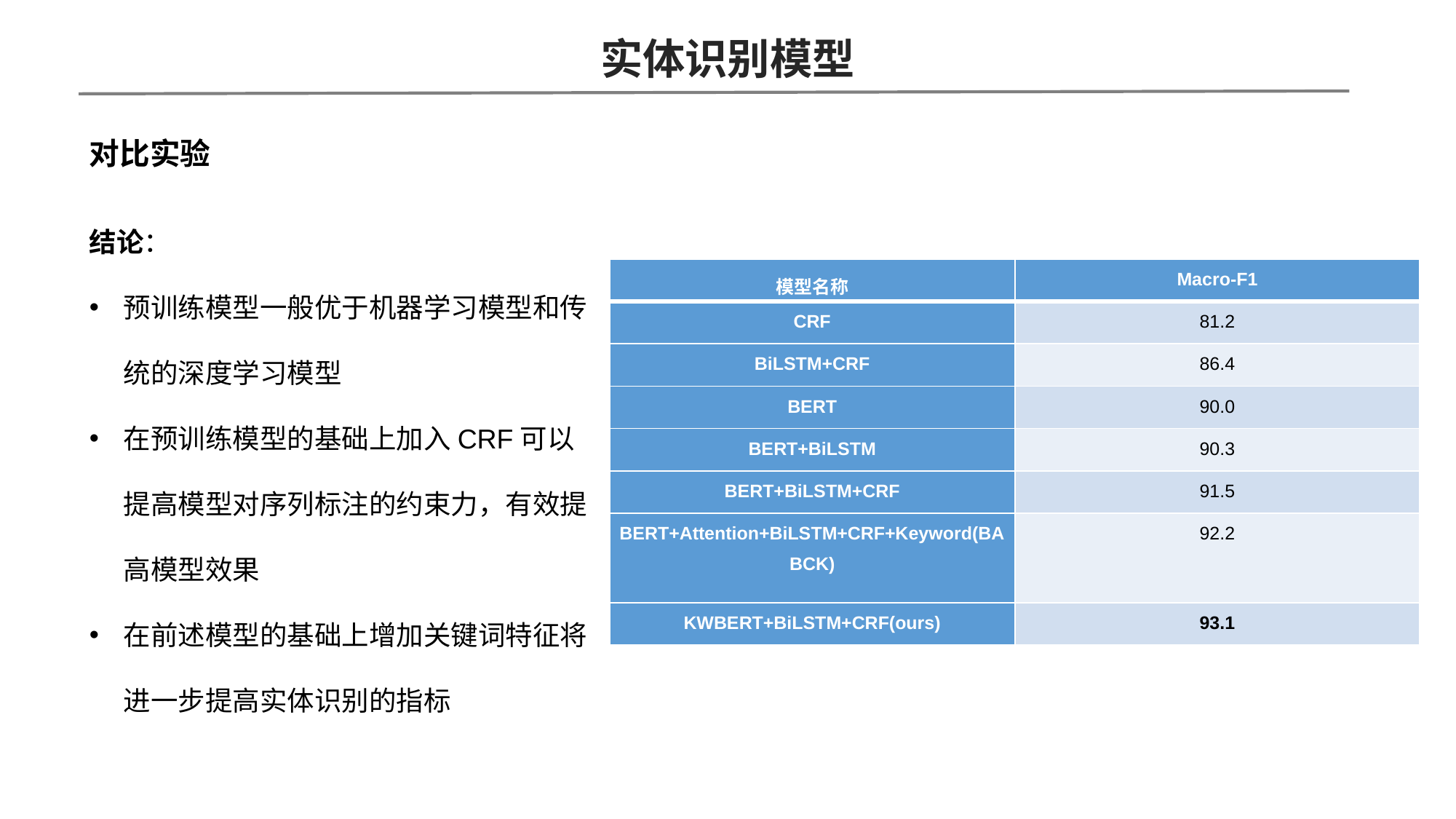

实体识别模型
对比实验
结论：
预训练模型一般优于机器学习模型和传统的深度学习模型
在预训练模型的基础上加入CRF可以提高模型对序列标注的约束力，有效提高模型效果
在前述模型的基础上增加关键词特征将进一步提高实体识别的指标
| 模型名称 | Macro-F1 |
| --- | --- |
| CRF | 81.2 |
| BiLSTM+CRF | 86.4 |
| BERT | 90.0 |
| BERT+BiLSTM | 90.3 |
| BERT+BiLSTM+CRF | 91.5 |
| BERT+Attention+BiLSTM+CRF+Keyword(BABCK) | 92.2 |
| KWBERT+BiLSTM+CRF(ours) | 93.1 |